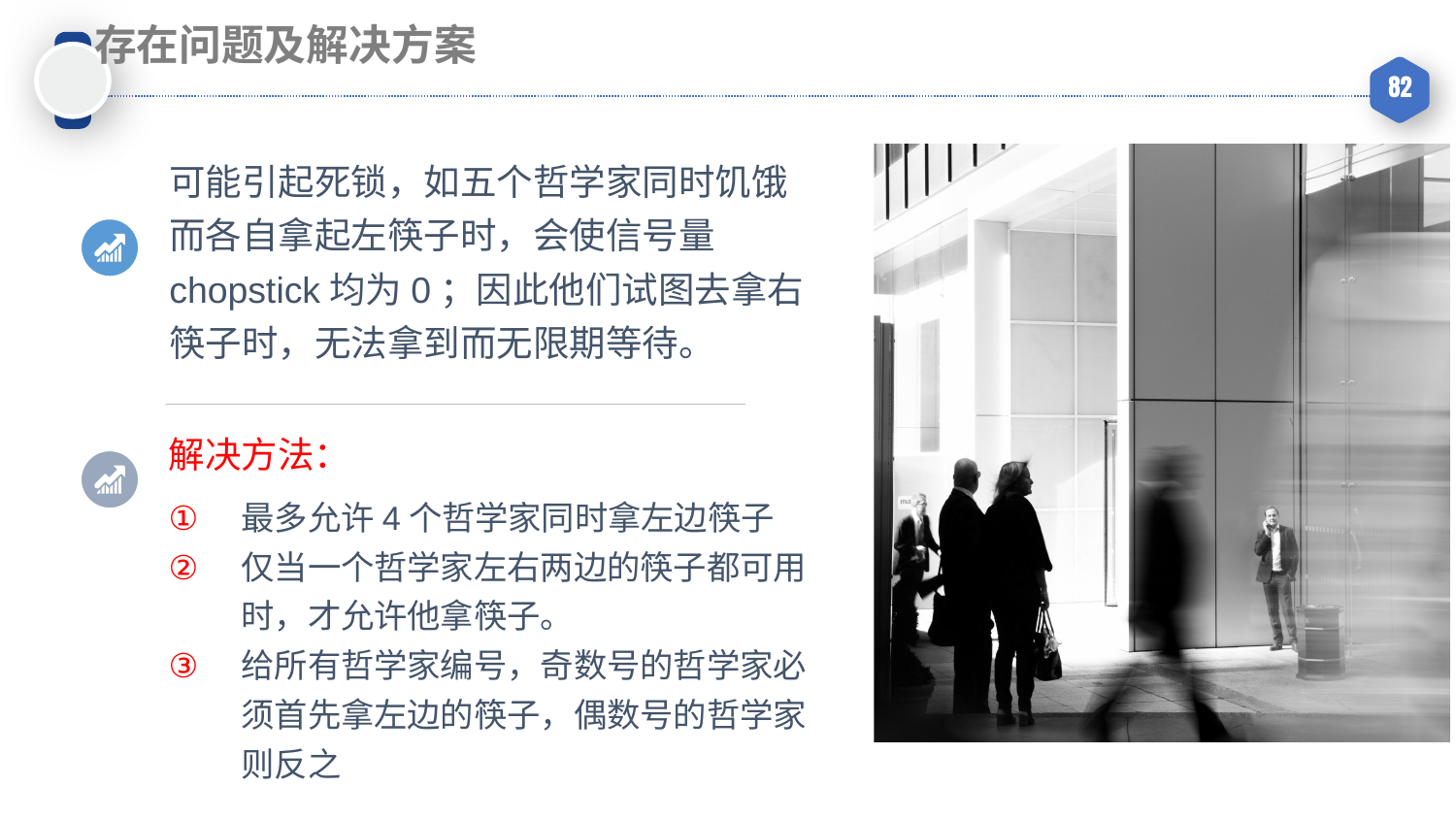

存在问题及解决方案
可能引起死锁，如五个哲学家同时饥饿而各自拿起左筷子时，会使信号量chopstick均为0；因此他们试图去拿右筷子时，无法拿到而无限期等待。

解决方法：
最多允许4个哲学家同时拿左边筷子
仅当一个哲学家左右两边的筷子都可用时，才允许他拿筷子。
给所有哲学家编号，奇数号的哲学家必须首先拿左边的筷子，偶数号的哲学家则反之